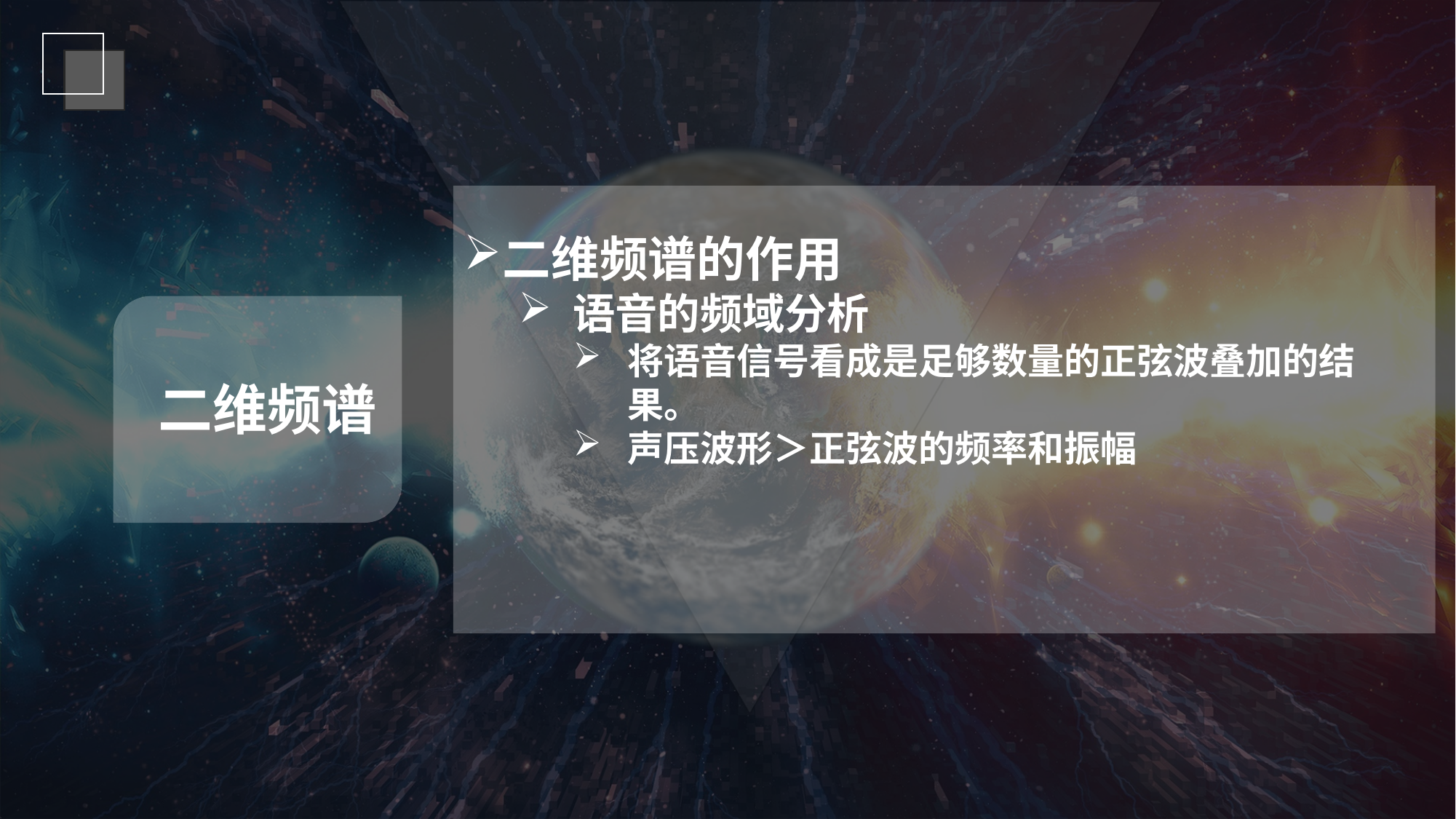

二维频谱的作用
语音的频域分析
将语音信号看成是足够数量的正弦波叠加的结果。
声压波形＞正弦波的频率和振幅

二维频谱